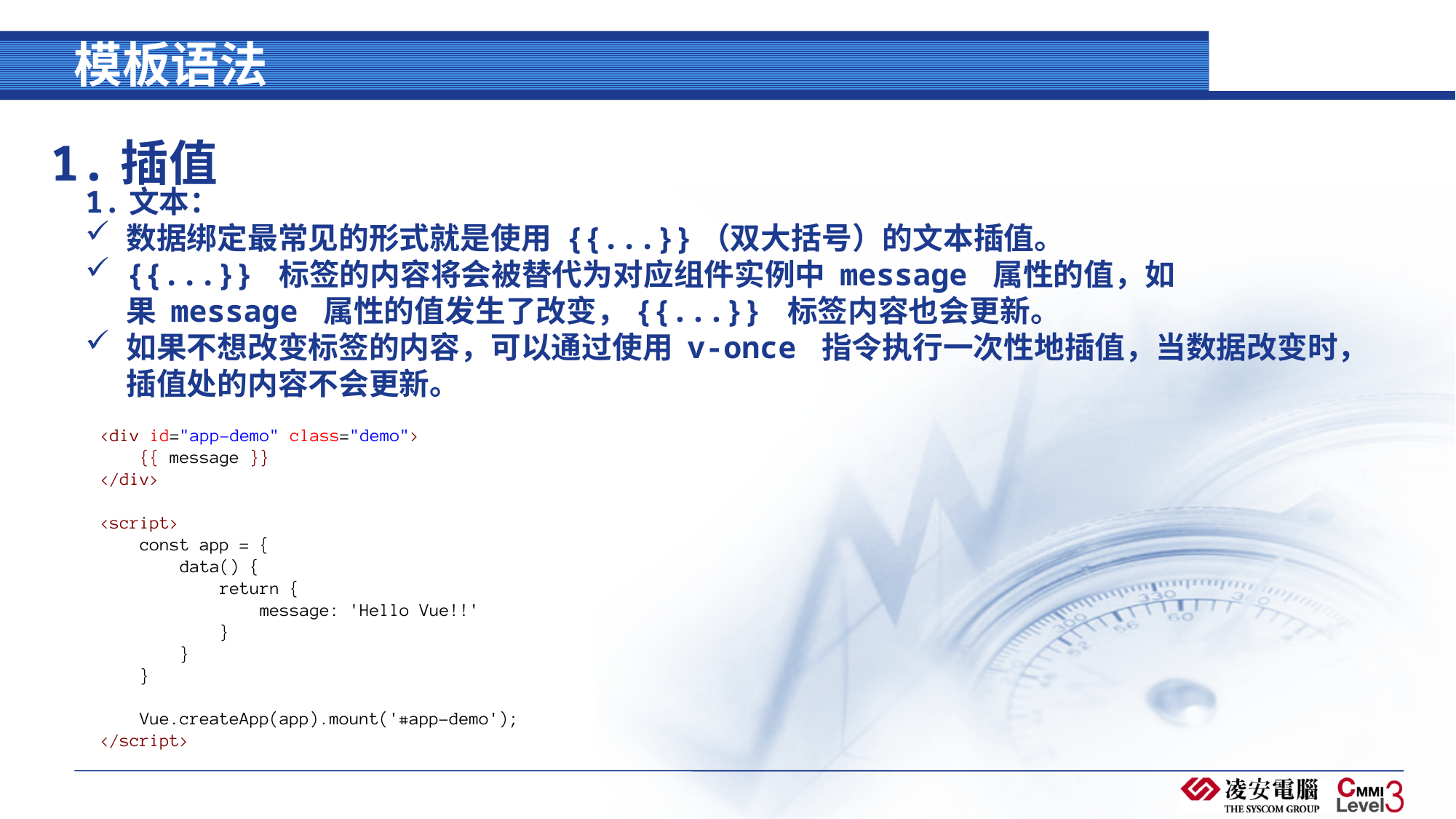

# 模板语法
1.插值
1.文本：
数据绑定最常见的形式就是使用 {{...}}（双大括号）的文本插值。
{{...}} 标签的内容将会被替代为对应组件实例中 message 属性的值，如果 message 属性的值发生了改变，{{...}} 标签内容也会更新。
如果不想改变标签的内容，可以通过使用 v-once 指令执行一次性地插值，当数据改变时，插值处的内容不会更新。

<div id="app-demo" class="demo">
    {{ message }}
</div>
<script>
    const app = {
        data() {
            return {
                message: 'Hello Vue!!'
            }
        }
    }
    Vue.createApp(app).mount('#app-demo');
</script>